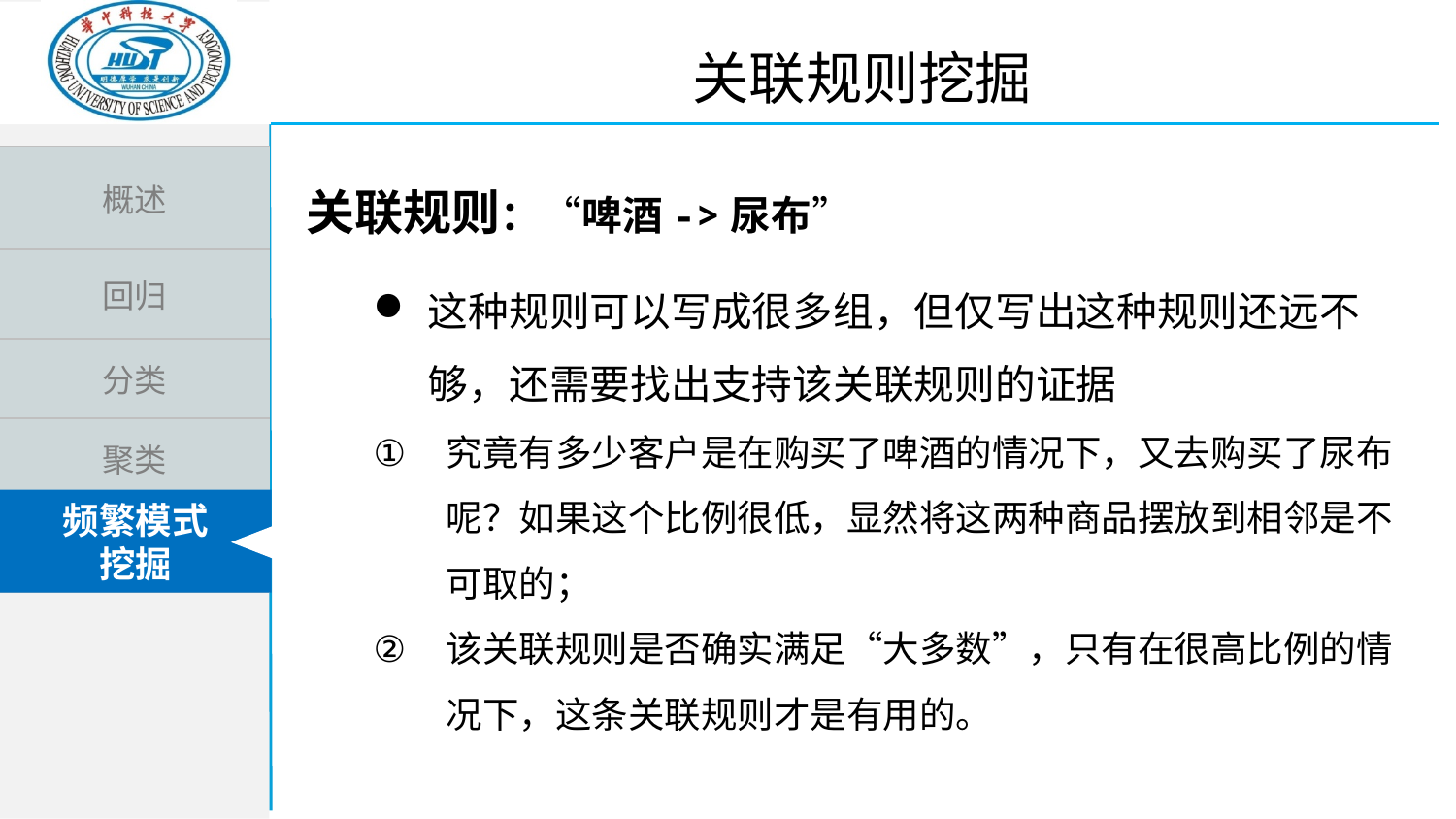

关联规则挖掘
关联规则：“啤酒->尿布”
这种规则可以写成很多组，但仅写出这种规则还远不够，还需要找出支持该关联规则的证据
究竟有多少客户是在购买了啤酒的情况下，又去购买了尿布呢？如果这个比例很低，显然将这两种商品摆放到相邻是不可取的；
该关联规则是否确实满足“大多数”，只有在很高比例的情况下，这条关联规则才是有用的。